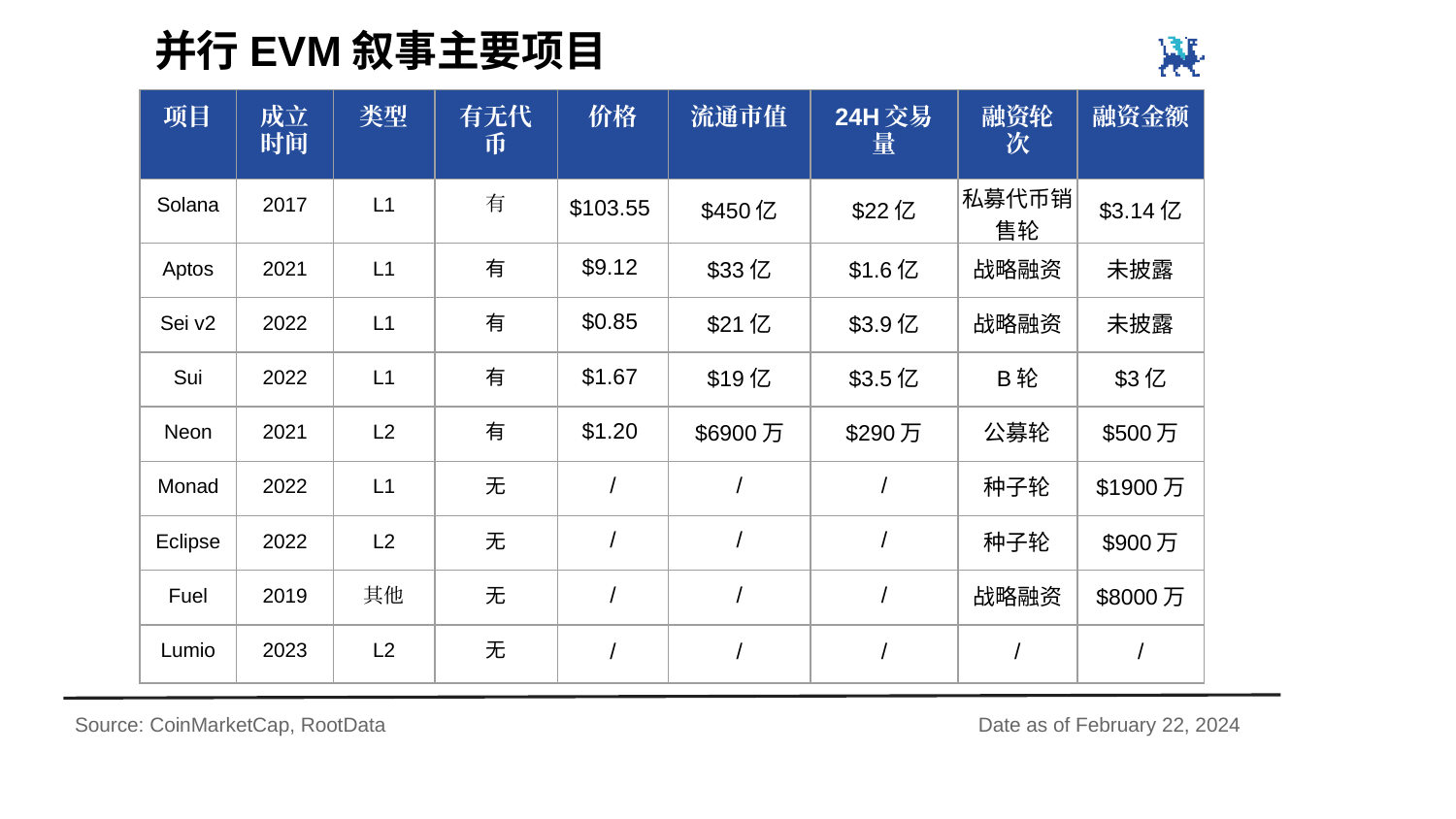

并行EVM叙事主要项目

| 项目 | 成立时间 | 类型 | 有无代币 | 价格 | 流通市值 | 24H交易量 | 融资轮次 | 融资金额 |
| --- | --- | --- | --- | --- | --- | --- | --- | --- |
| Solana | 2017 | L1 | 有 | $103.55 | $450亿 | $22亿 | 私募代币销售轮 | $3.14亿 |
| Aptos | 2021 | L1 | 有 | $9.12 | $33亿 | $1.6亿 | 战略融资 | 未披露 |
| Sei v2 | 2022 | L1 | 有 | $0.85 | $21亿 | $3.9亿 | 战略融资 | 未披露 |
| Sui | 2022 | L1 | 有 | $1.67 | $19亿 | $3.5亿 | B轮 | $3亿 |
| Neon | 2021 | L2 | 有 | $1.20 | $6900万 | $290万 | 公募轮 | $500万 |
| Monad | 2022 | L1 | 无 | / | / | / | 种子轮 | $1900万 |
| Eclipse | 2022 | L2 | 无 | / | / | / | 种子轮 | $900万 |
| Fuel | 2019 | 其他 | 无 | / | / | / | 战略融资 | $8000万 |
| Lumio | 2023 | L2 | 无 | / | / | / | / | / |
Date as of February 22, 2024
Source: CoinMarketCap, RootData